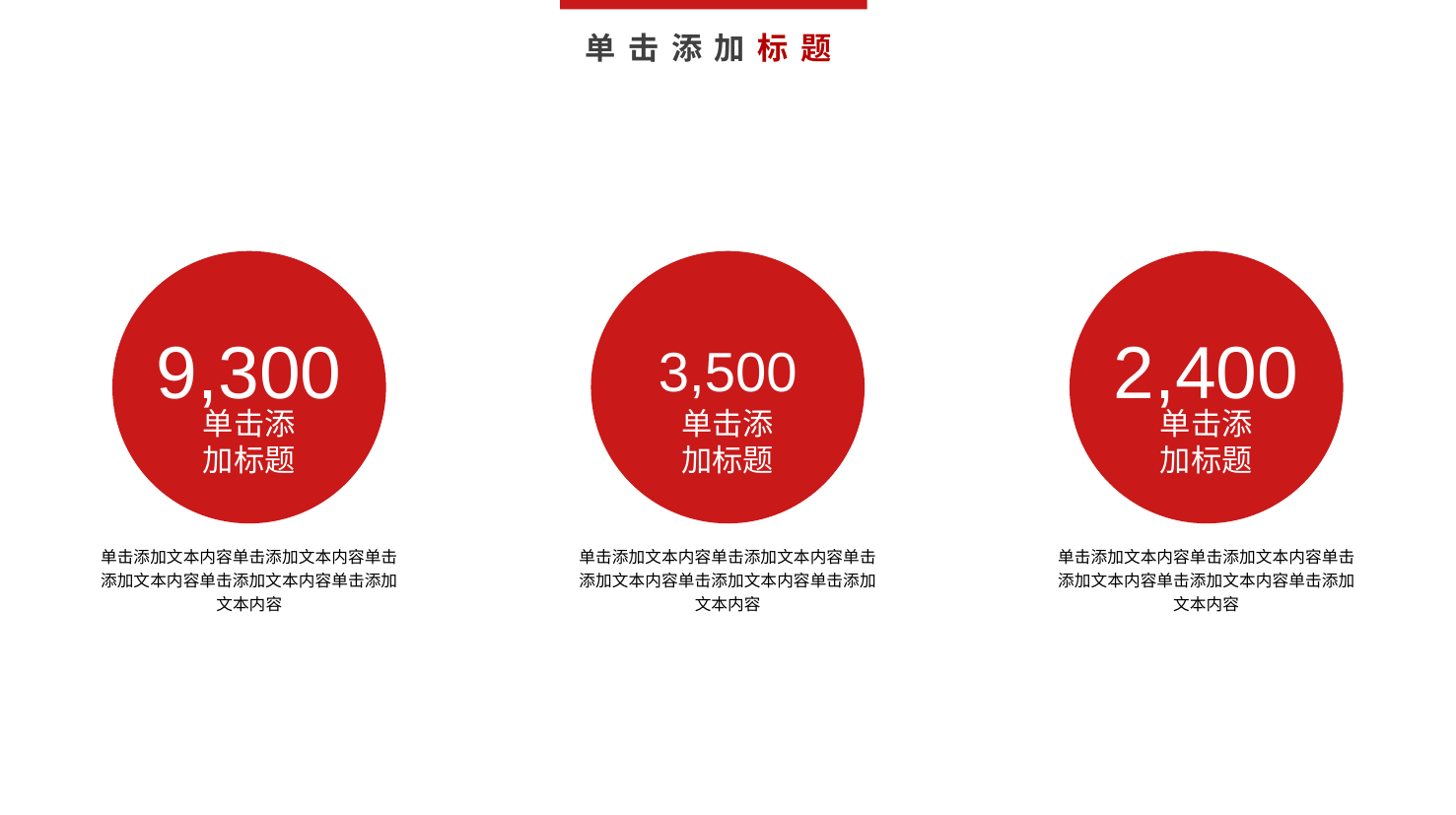

单击添加标题

9,300
2,400
3,500
单击添加标题
单击添加标题
单击添加标题
单击添加文本内容单击添加文本内容单击添加文本内容单击添加文本内容单击添加文本内容
单击添加文本内容单击添加文本内容单击添加文本内容单击添加文本内容单击添加文本内容
单击添加文本内容单击添加文本内容单击添加文本内容单击添加文本内容单击添加文本内容